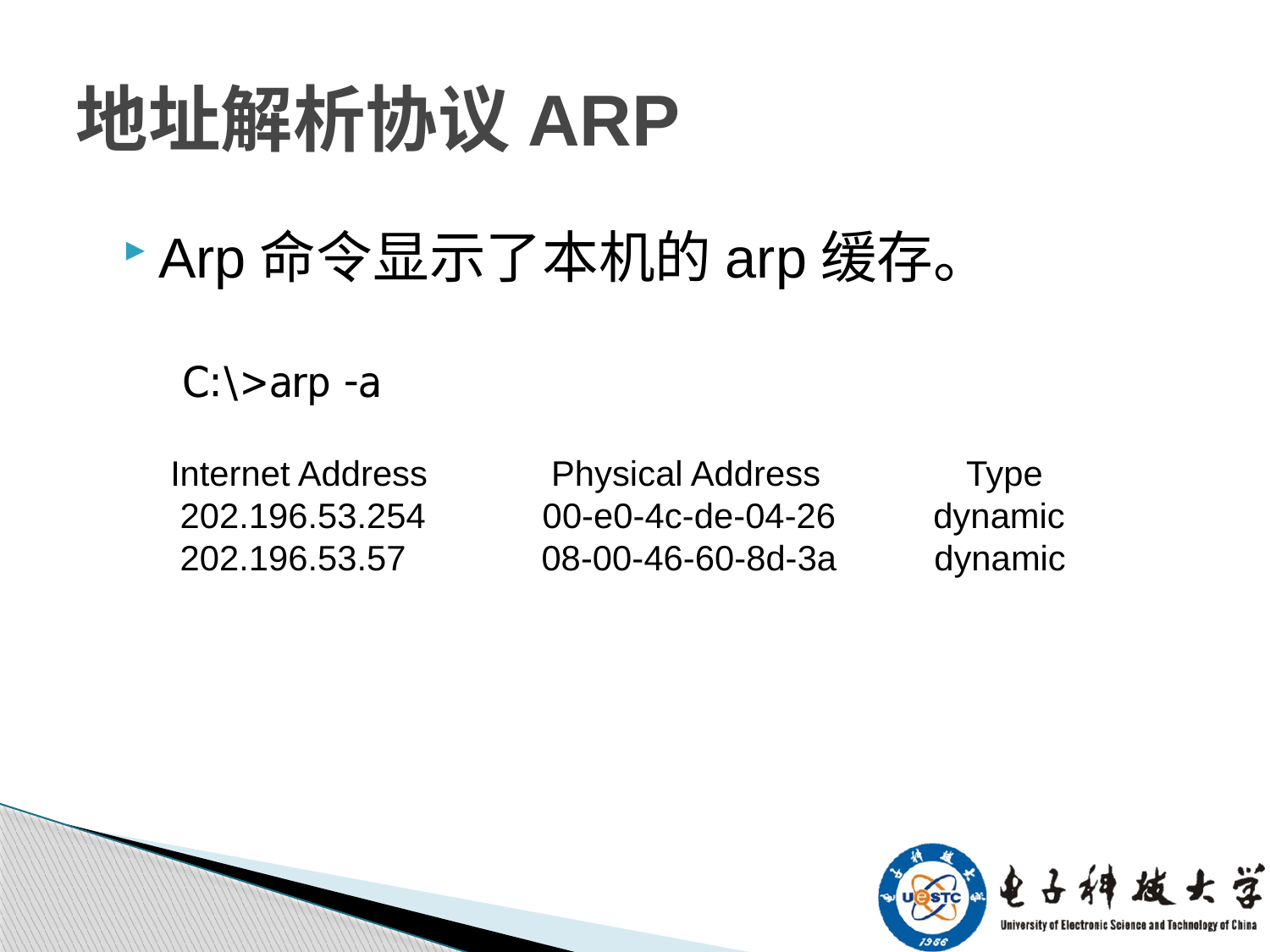

# 地址解析协议ARP
Arp命令显示了本机的arp缓存。
C:\>arp -a
  Internet Address     	 Physical Address               Type
  202.196.53.254            00-e0-4c-de-04-26          dynamic
  202.196.53.57         	08-00-46-60-8d-3a          dynamic